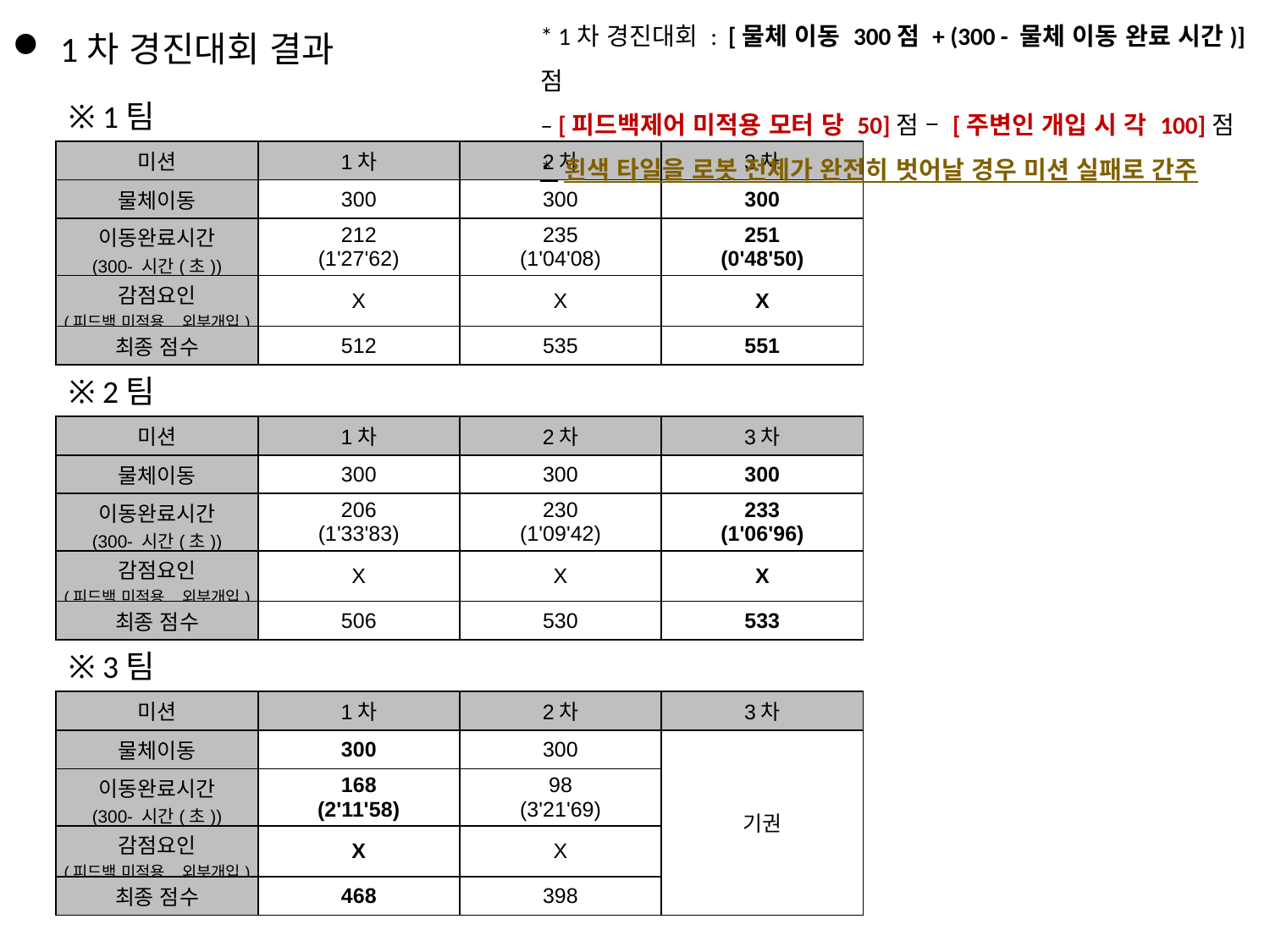

1차 경진대회 결과
* 1차 경진대회 :  [물체 이동 300점 + (300 - 물체 이동 완료 시간)]점
– [피드백제어 미적용 모터 당 50]점 – [주변인 개입 시 각 100]점
* 흰색 타일을 로봇 전체가 완전히 벗어날 경우 미션 실패로 간주
※ 1팀
| 미션 | 1차 | 2차 | 3차 |
| --- | --- | --- | --- |
| 물체이동 | 300 | 300 | 300 |
| 이동완료시간 (300- 시간(초)) | 212 (1'27'62) | 235 (1'04'08) | 251 (0'48'50) |
| 감점요인 (피드백 미적용, 외부개입) | X | X | X |
| 최종 점수 | 512 | 535 | 551 |
※ 2팀
| 미션 | 1차 | 2차 | 3차 |
| --- | --- | --- | --- |
| 물체이동 | 300 | 300 | 300 |
| 이동완료시간 (300- 시간(초)) | 206 (1'33'83) | 230 (1'09'42) | 233 (1'06'96) |
| 감점요인 (피드백 미적용, 외부개입) | X | X | X |
| 최종 점수 | 506 | 530 | 533 |
※ 3팀
| 미션 | 1차 | 2차 | 3차 |
| --- | --- | --- | --- |
| 물체이동 | 300 | 300 | 기권 |
| 이동완료시간 (300- 시간(초)) | 168 (2'11'58) | 98 (3'21'69) |  |
| 감점요인 (피드백 미적용, 외부개입) | X | X |  |
| 최종 점수 | 468 | 398 |  |